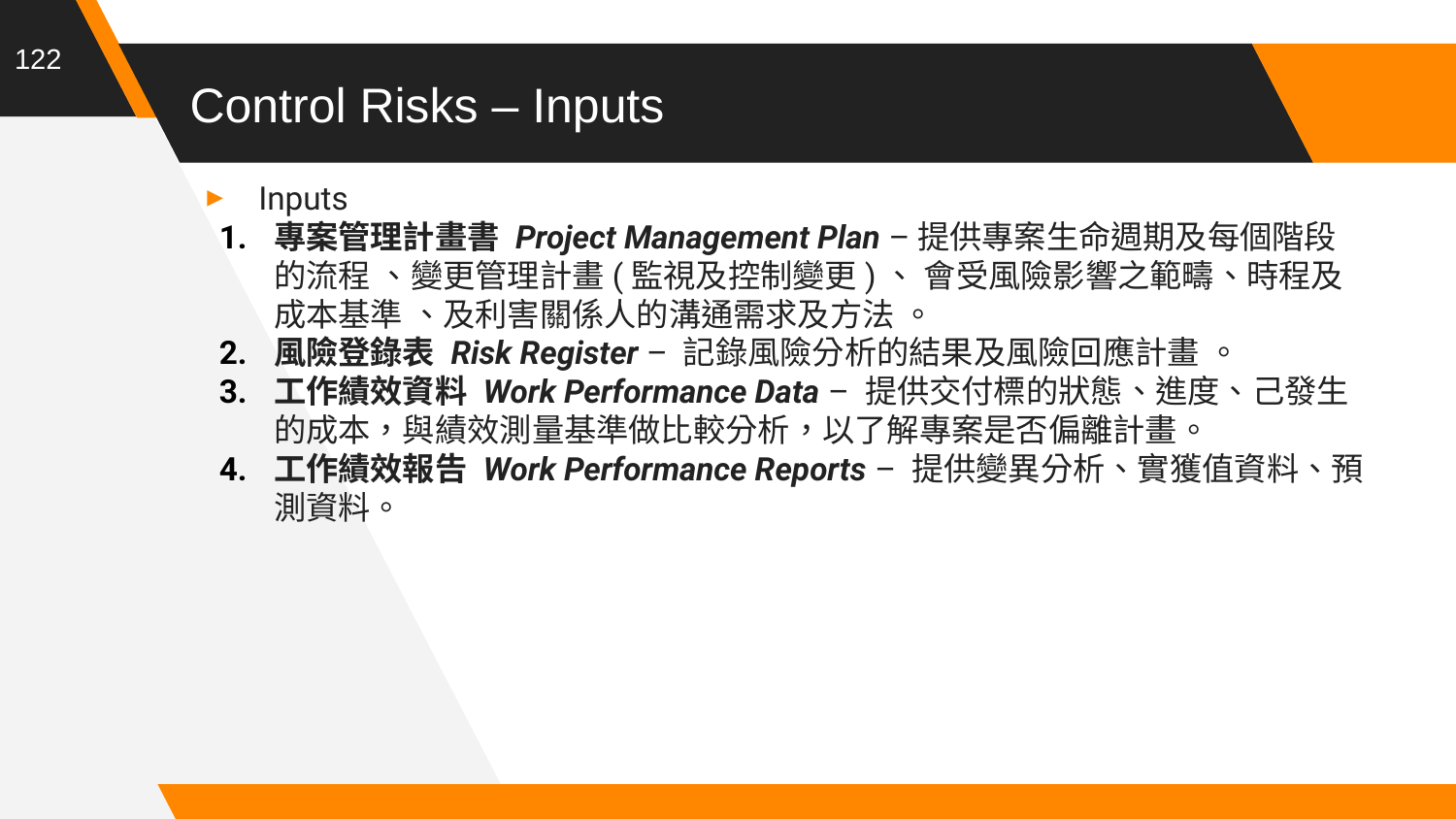

122
# Control Risks – Inputs
Inputs
專案管理計畫書 Project Management Plan –提供專案生命週期及每個階段的流程 、變更管理計畫(監視及控制變更)、 會受風險影響之範疇、時程及成本基準 、及利害關係人的溝通需求及方法 。
風險登錄表 Risk Register – 記錄風險分析的結果及風險回應計畫 。
工作績效資料 Work Performance Data – 提供交付標的狀態、進度、己發生的成本，與績效測量基準做比較分析，以了解專案是否偏離計畫。
工作績效報告 Work Performance Reports – 提供變異分析、實獲值資料、預測資料。